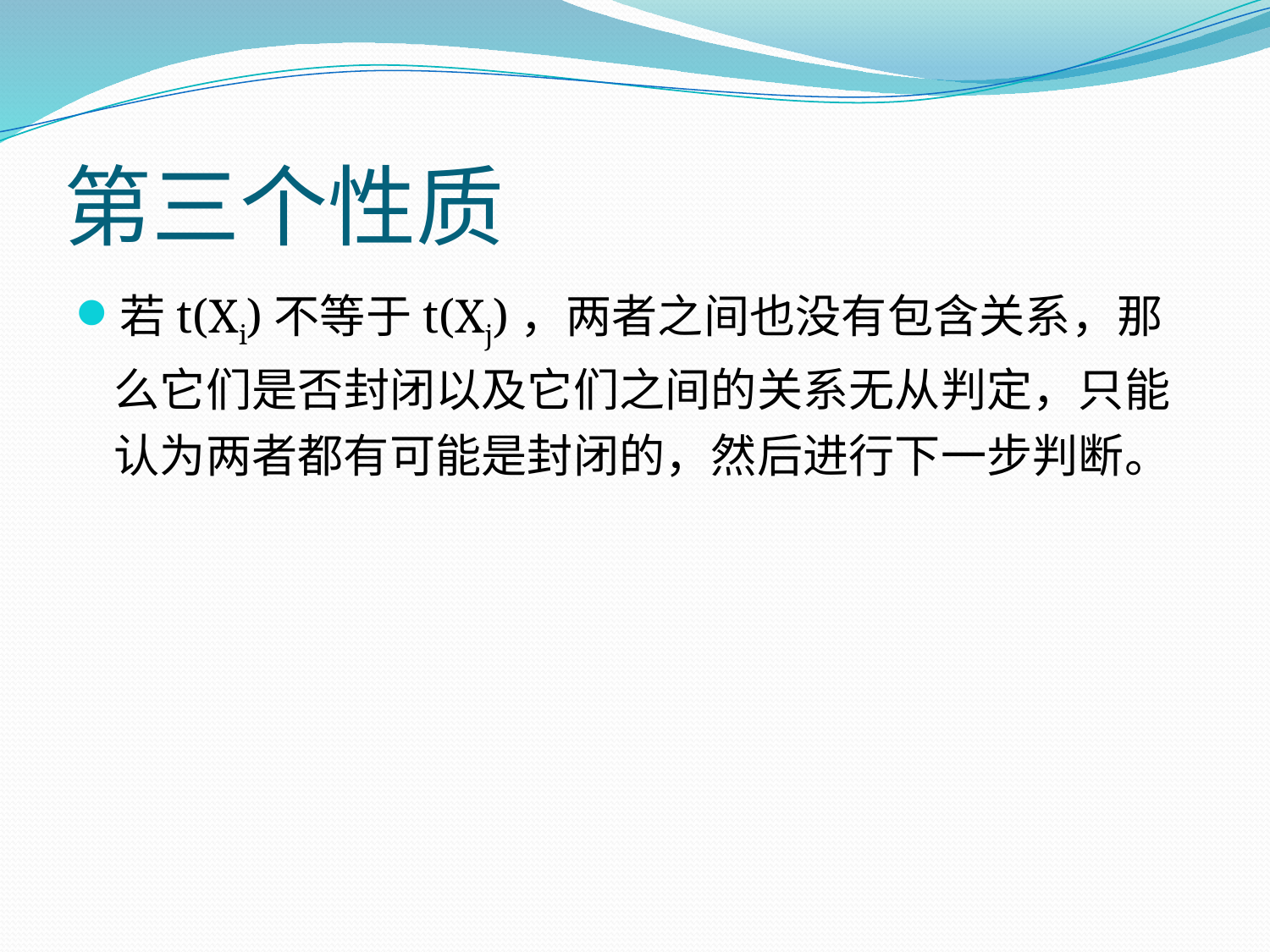

# 第三个性质
若t(Xi)不等于t(Xj)，两者之间也没有包含关系，那么它们是否封闭以及它们之间的关系无从判定，只能认为两者都有可能是封闭的，然后进行下一步判断。